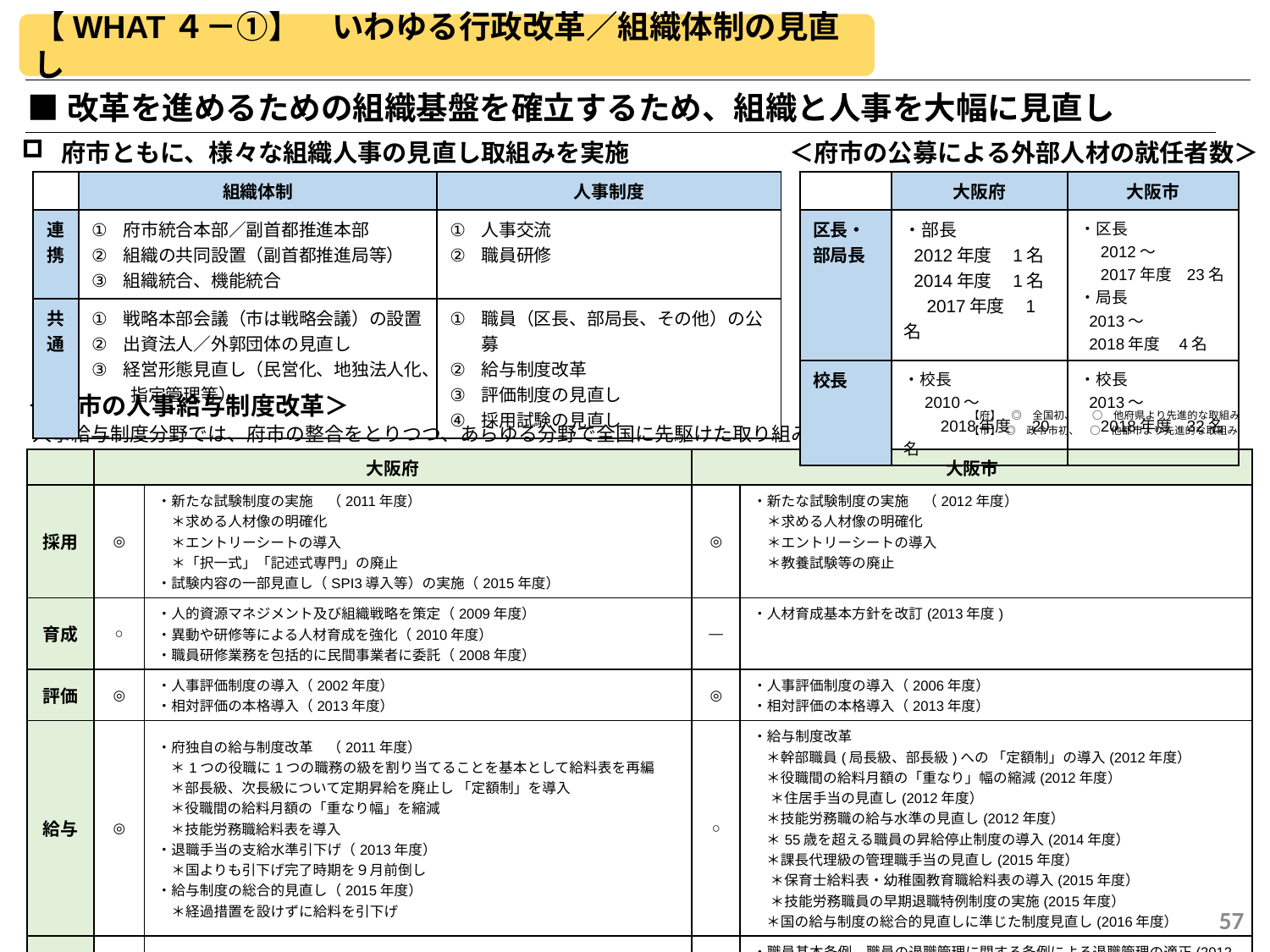

【WHAT４－①】　いわゆる行政改革／組織体制の見直し
■改革を進めるための組織基盤を確立するため、組織と人事を大幅に見直し
＜府市の公募による外部人材の就任者数＞
府市ともに、様々な組織人事の見直し取組みを実施
|  | 組織体制 | 人事制度 |
| --- | --- | --- |
| 連携 | 府市統合本部／副首都推進本部 組織の共同設置（副首都推進局等） 組織統合、機能統合 | 人事交流 職員研修 |
| 共通 | 戦略本部会議（市は戦略会議）の設置 出資法人／外郭団体の見直し 経営形態見直し（民営化、地独法人化、 　　 指定管理等） | 職員（区長、部局長、その他）の公募 給与制度改革 評価制度の見直し 採用試験の見直し |
|  | 大阪府 | 大阪市 |
| --- | --- | --- |
| 区長・ 部局長 | ・部長 2012年度 1名 2014年度 1名 　2017年度 1名 | ・区長 　2012～ 　2017年度 23名 ・局長 2013～ 　 2018年度 4名 |
| 校長 | ・校長 　2010～ 　　2018年度　20名 | ・校長 2013～ 　2018年度 32名 |
＜府市の人事給与制度改革＞
【府】　◎　全国初、　   ○　他府県より先進的な取組み
【市】  ◎　政令市初、　○　他都市より先進的な取組み
人事給与制度分野では、府市の整合をとりつつ、あらゆる分野で全国に先駆けた取り組みを実践。
|  | 大阪府 |  | 大阪市 |  |
| --- | --- | --- | --- | --- |
| 採用 | ◎ | ・新たな試験制度の実施　（2011年度） 　＊求める人材像の明確化 　＊エントリーシートの導入 　＊「択一式」「記述式専門」の廃止 ・試験内容の一部見直し（SPI3導入等）の実施（2015年度） | ◎ | ・新たな試験制度の実施　（2012年度） 　＊求める人材像の明確化 　＊エントリーシートの導入 　＊教養試験等の廃止 |
| 育成 | ○ | ・人的資源マネジメント及び組織戦略を策定（2009年度） ・異動や研修等による人材育成を強化（2010年度） ・職員研修業務を包括的に民間事業者に委託（2008年度） | ― | ・人材育成基本方針を改訂(2013年度) |
| 評価 | ◎ | ・人事評価制度の導入（2002年度） ・相対評価の本格導入（2013年度） | ◎ | ・人事評価制度の導入（2006年度） ・相対評価の本格導入（2013年度） |
| 給与 | ◎ | ・府独自の給与制度改革　（2011年度） ＊1つの役職に1つの職務の級を割り当てることを基本として給料表を再編 ＊部長級、次長級について定期昇給を廃止し 「定額制」を導入 ＊役職間の給料月額の「重なり幅」を縮減 ＊技能労務職給料表を導入 ・退職手当の支給水準引下げ（2013年度） 　＊国よりも引下げ完了時期を９月前倒し ・給与制度の総合的見直し（2015年度） 　＊経過措置を設けずに給料を引下げ | ○ | ・給与制度改革 ＊幹部職員(局長級、部長級)への 「定額制」の導入(2012年度） ＊役職間の給料月額の「重なり」幅の縮減(2012年度） 　 ＊住居手当の見直し(2012年度） ＊技能労務職の給与水準の見直し(2012年度） ＊55歳を超える職員の昇給停止制度の導入(2014年度） ＊課長代理級の管理職手当の見直し(2015年度） 　 ＊保育士給料表・幼稚園教育職給料表の導入(2015年度） 　 ＊技能労務職員の早期退職特例制度の実施(2015年度） ＊国の給与制度の総合的見直しに準じた制度見直し(2016年度） |
| 退職 | ◎ | ・職員基本条例による退職管理の強化（2012年度） 　＊再就職禁止法人(指定出資法人等)　への再就職を原則禁止 　＊職員による再就職のあっせんを禁止 | ◎ | ・職員基本条例、職員の退職管理に関する条例による退職管理の適正(2012年度) 　＊外郭団体等への再就職を原則禁止 　＊職員による再就職のあっせんを禁止 　＊再就職者による働きかけの禁止 |
57